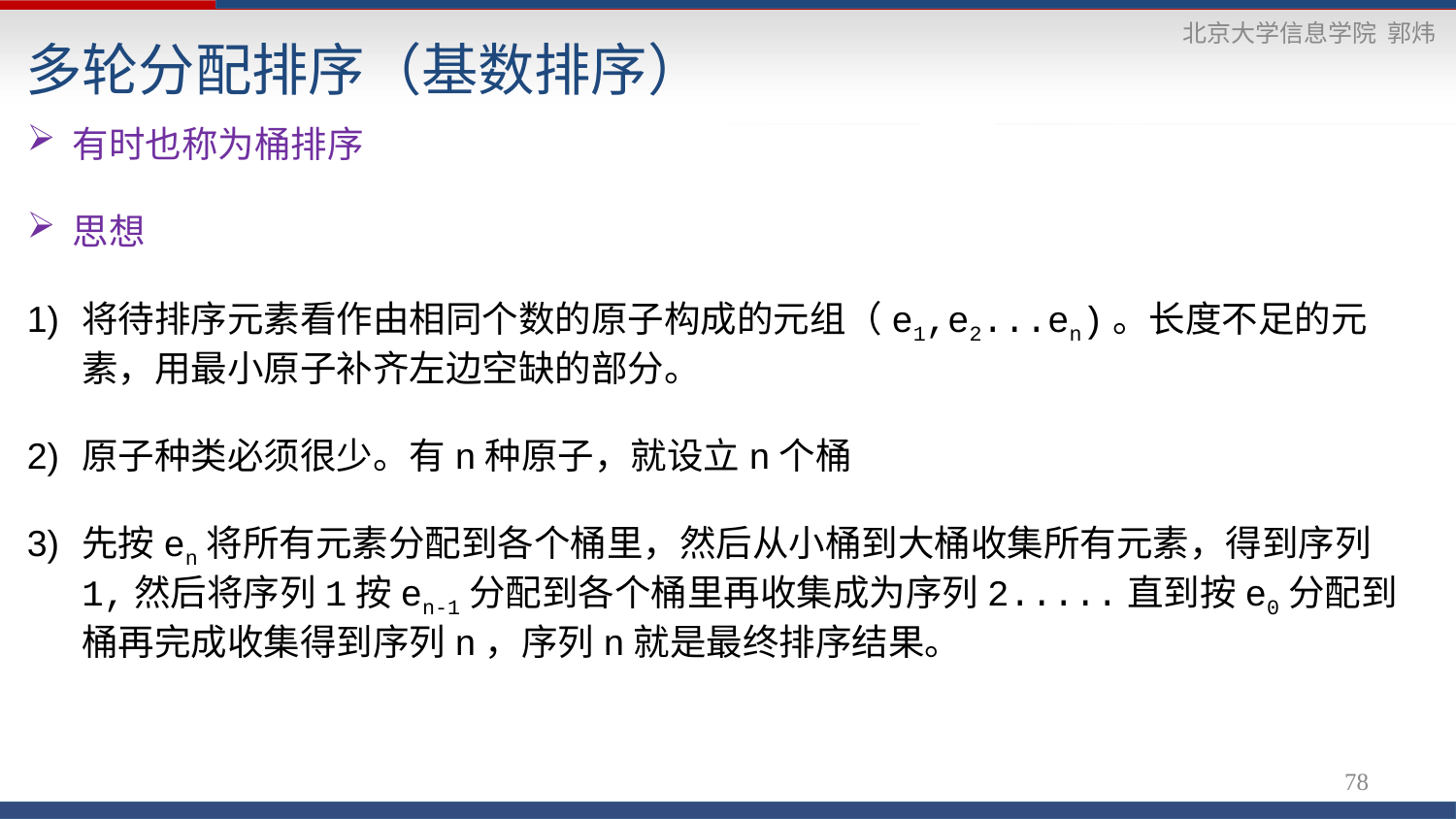

多轮分配排序（基数排序）
有时也称为桶排序

思想

将待排序元素看作由相同个数的原子构成的元组（e1,e2...en)。长度不足的元素，用最小原子补齐左边空缺的部分。

原子种类必须很少。有n种原子，就设立n个桶

先按en将所有元素分配到各个桶里，然后从小桶到大桶收集所有元素，得到序列1,然后将序列1按en-1分配到各个桶里再收集成为序列2.....直到按e0分配到桶再完成收集得到序列n，序列n就是最终排序结果。

78